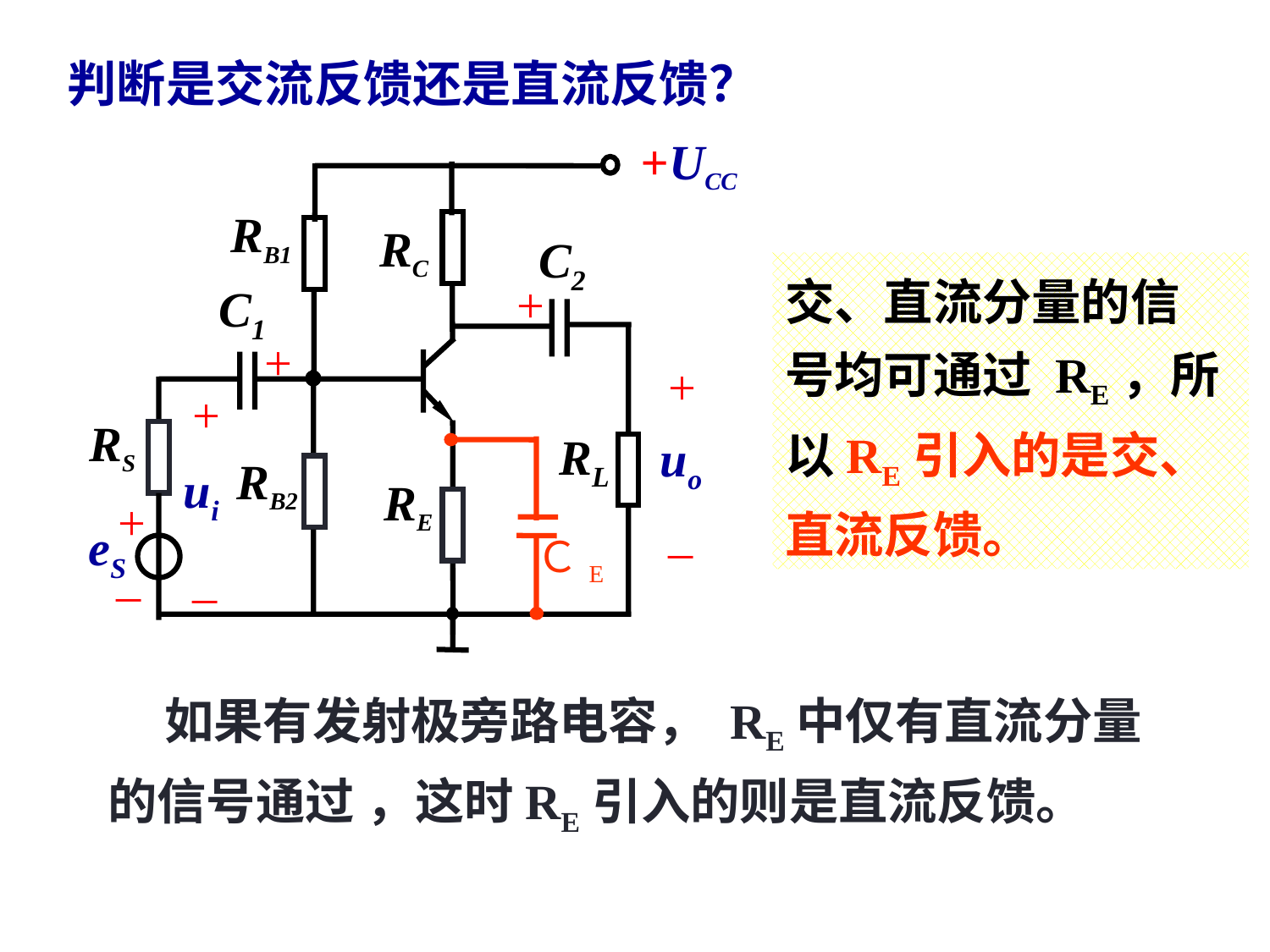

判断是交流反馈还是直流反馈？
+UCC

RB1

RC

C2
+
C1

+

+

+

RS

RL
uo

RB2

ui
RE
+

–
eS

–

–

交、直流分量的信
号均可通过 RE，所以RE引入的是交、直流反馈。

ＣE
    如果有发射极旁路电容， RE中仅有直流分量的信号通过 ，这时RE引入的则是直流反馈。